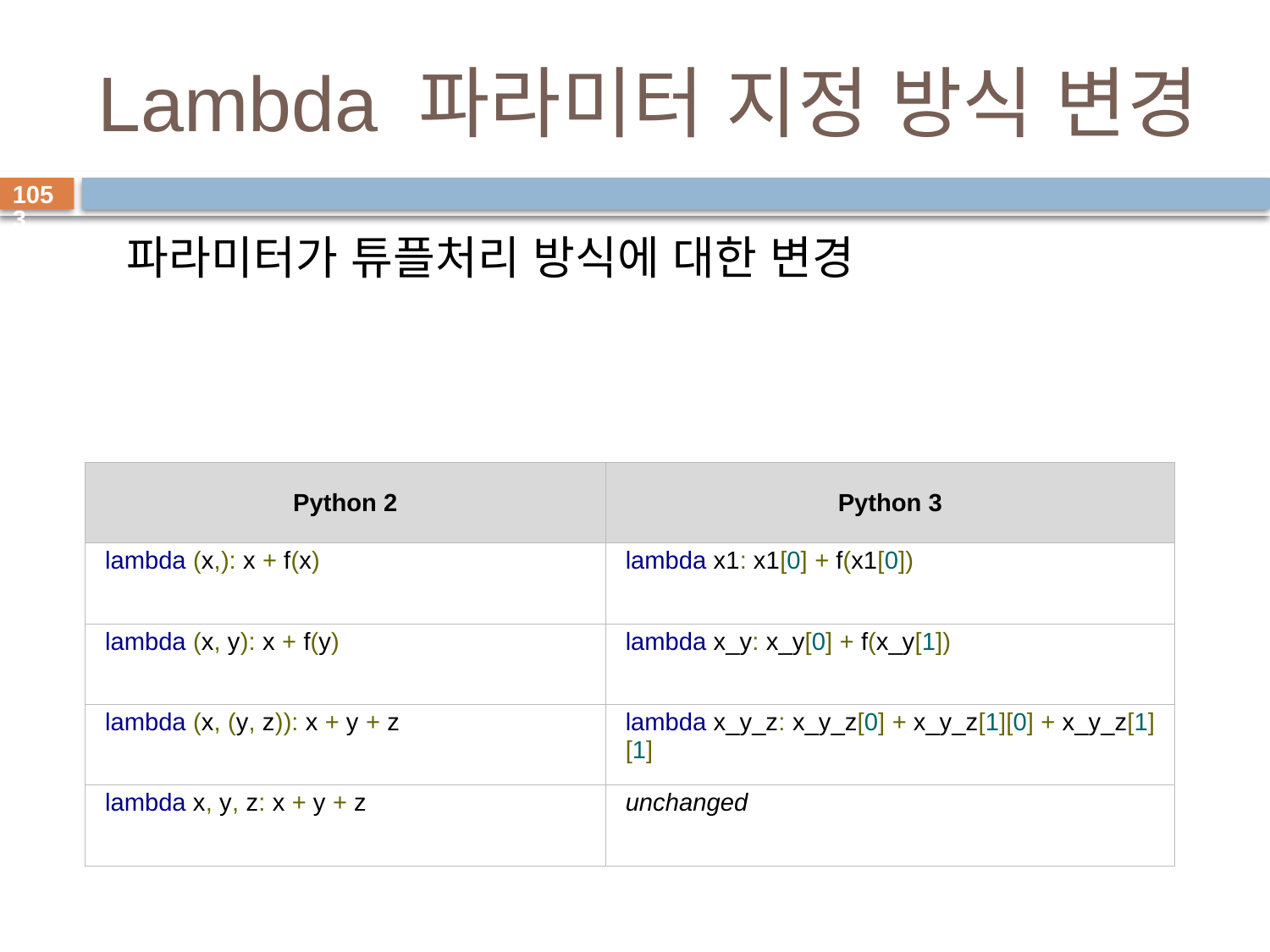

# Lambda 파라미터 지정 방식 변경
1053
파라미터가 튜플처리 방식에 대한 변경

| Python 2 | Python 3 |
| --- | --- |
| lambda (x,): x + f(x) | lambda x1: x1[0] + f(x1[0]) |
| lambda (x, y): x + f(y) | lambda x\_y: x\_y[0] + f(x\_y[1]) |
| lambda (x, (y, z)): x + y + z | lambda x\_y\_z: x\_y\_z[0] + x\_y\_z[1][0] + x\_y\_z[1][1] |
| lambda x, y, z: x + y + z | unchanged |